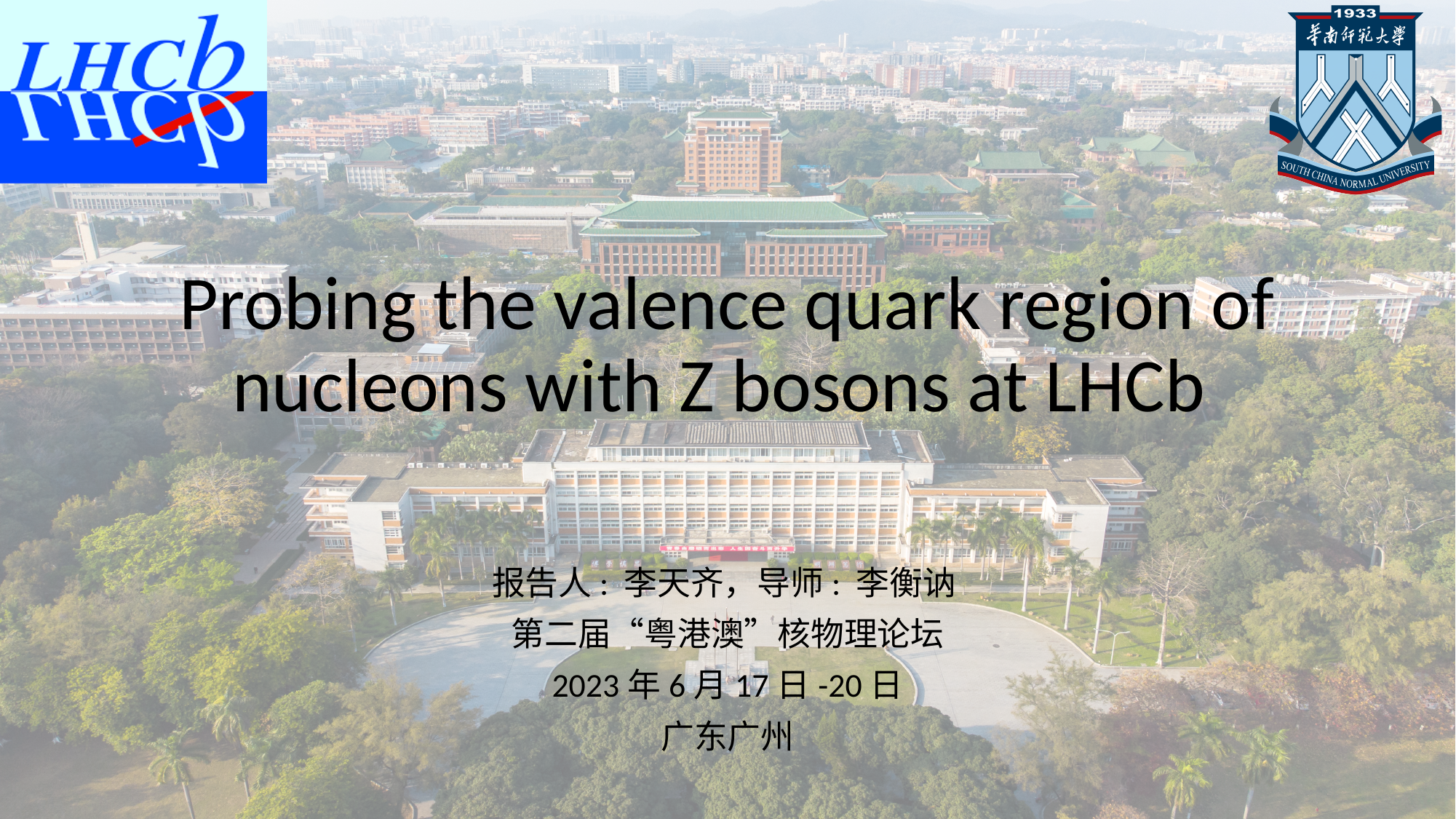

# Probing the valence quark region of nucleons with Z bosons at LHCb
报告人: 李天齐，导师: 李衡讷
第二届“粤港澳”核物理论坛
2023年6月17日-20日
广东广州